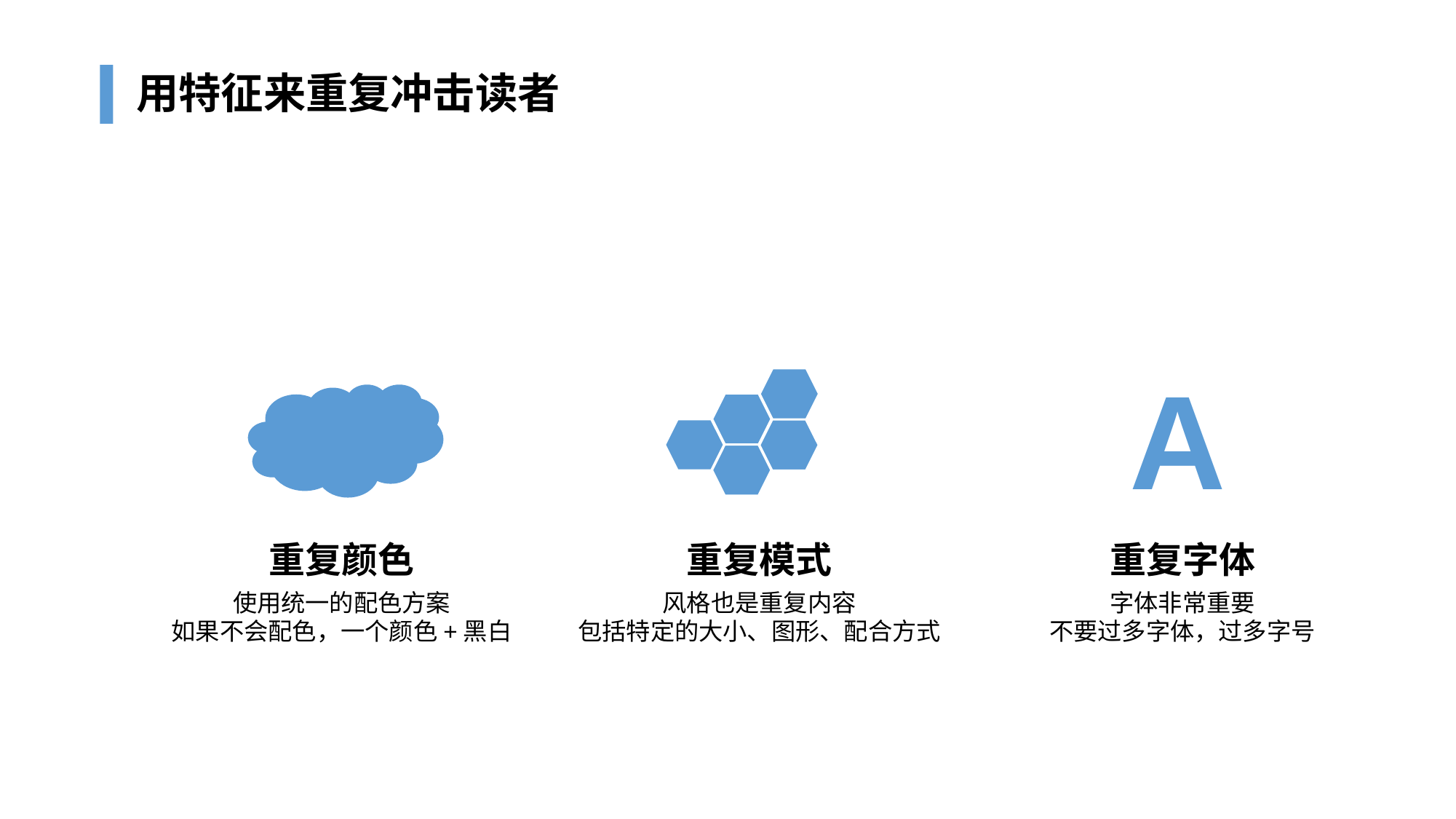

# 用特征来重复冲击读者
A

重复颜色
重复模式
重复字体
使用统一的配色方案
如果不会配色，一个颜色+黑白
风格也是重复内容
包括特定的大小、图形、配合方式
字体非常重要
不要过多字体，过多字号